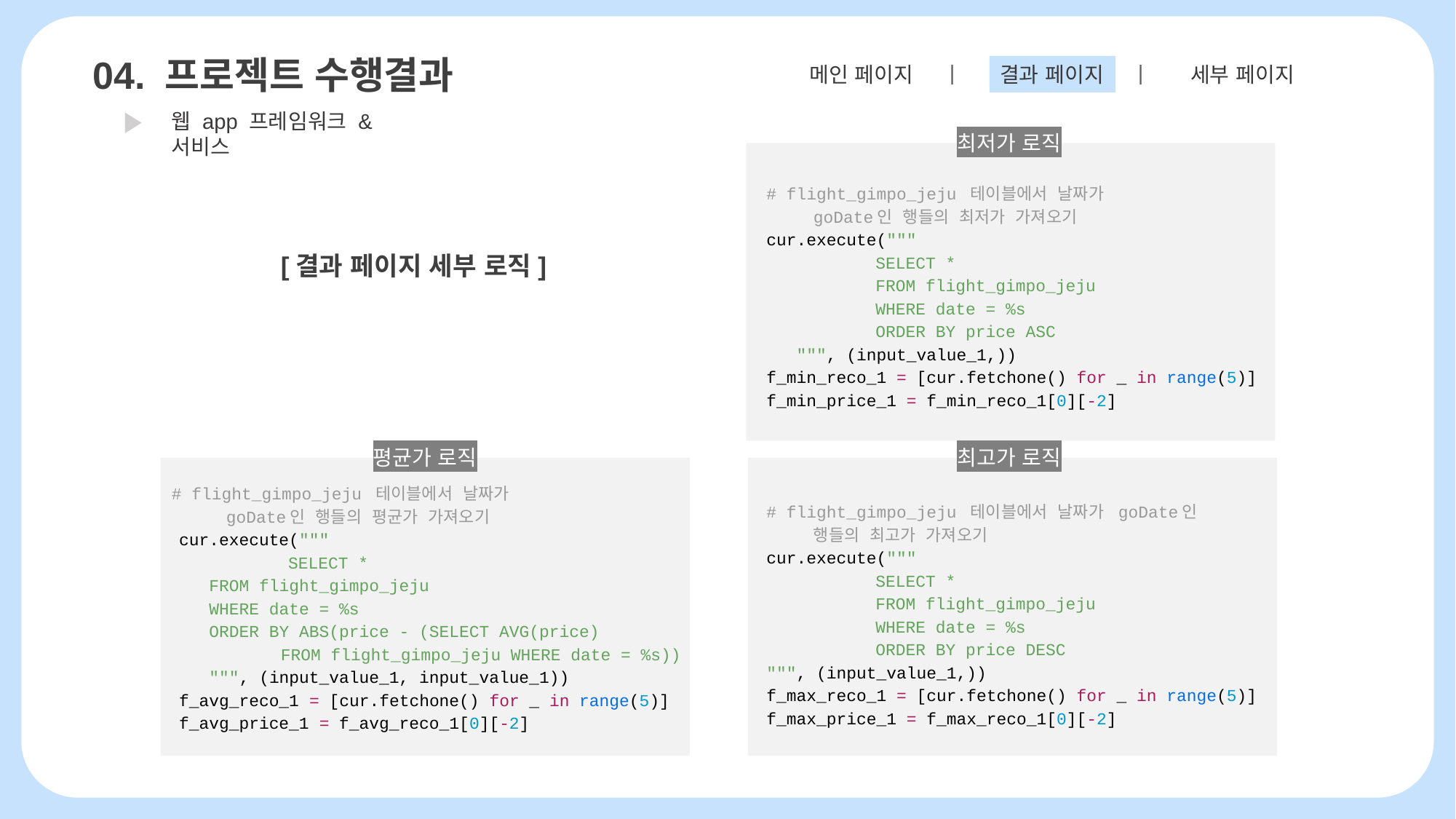

|
|
메인 페이지
결과 페이지
세부 페이지
04. 프로젝트 수행결과

▶
웹 app 프레임워크 & 서비스
최저가 로직

# flight_gimpo_jeju 테이블에서 날짜가
goDate인 행들의 최저가 가져오기
cur.execute("""
	SELECT *
	FROM flight_gimpo_jeju
	WHERE date = %s
	ORDER BY price ASC
   """, (input_value_1,))
f_min_reco_1 = [cur.fetchone() for _ in range(5)]
f_min_price_1 = f_min_reco_1[0][-2]

[결과 페이지 세부 로직]
평균가 로직
최고가 로직

# flight_gimpo_jeju 테이블에서 날짜가
goDate인 행들의 평균가 가져오기
cur.execute("""
	SELECT *
   FROM flight_gimpo_jeju
   WHERE date = %s
   ORDER BY ABS(price - (SELECT AVG(price)
FROM flight_gimpo_jeju WHERE date = %s))
   """, (input_value_1, input_value_1))
f_avg_reco_1 = [cur.fetchone() for _ in range(5)]
f_avg_price_1 = f_avg_reco_1[0][-2]
# flight_gimpo_jeju 테이블에서 날짜가 goDate인
행들의 최고가 가져오기
cur.execute("""
	SELECT *
	FROM flight_gimpo_jeju
	WHERE date = %s
	ORDER BY price DESC
""", (input_value_1,))
f_max_reco_1 = [cur.fetchone() for _ in range(5)]
f_max_price_1 = f_max_reco_1[0][-2]